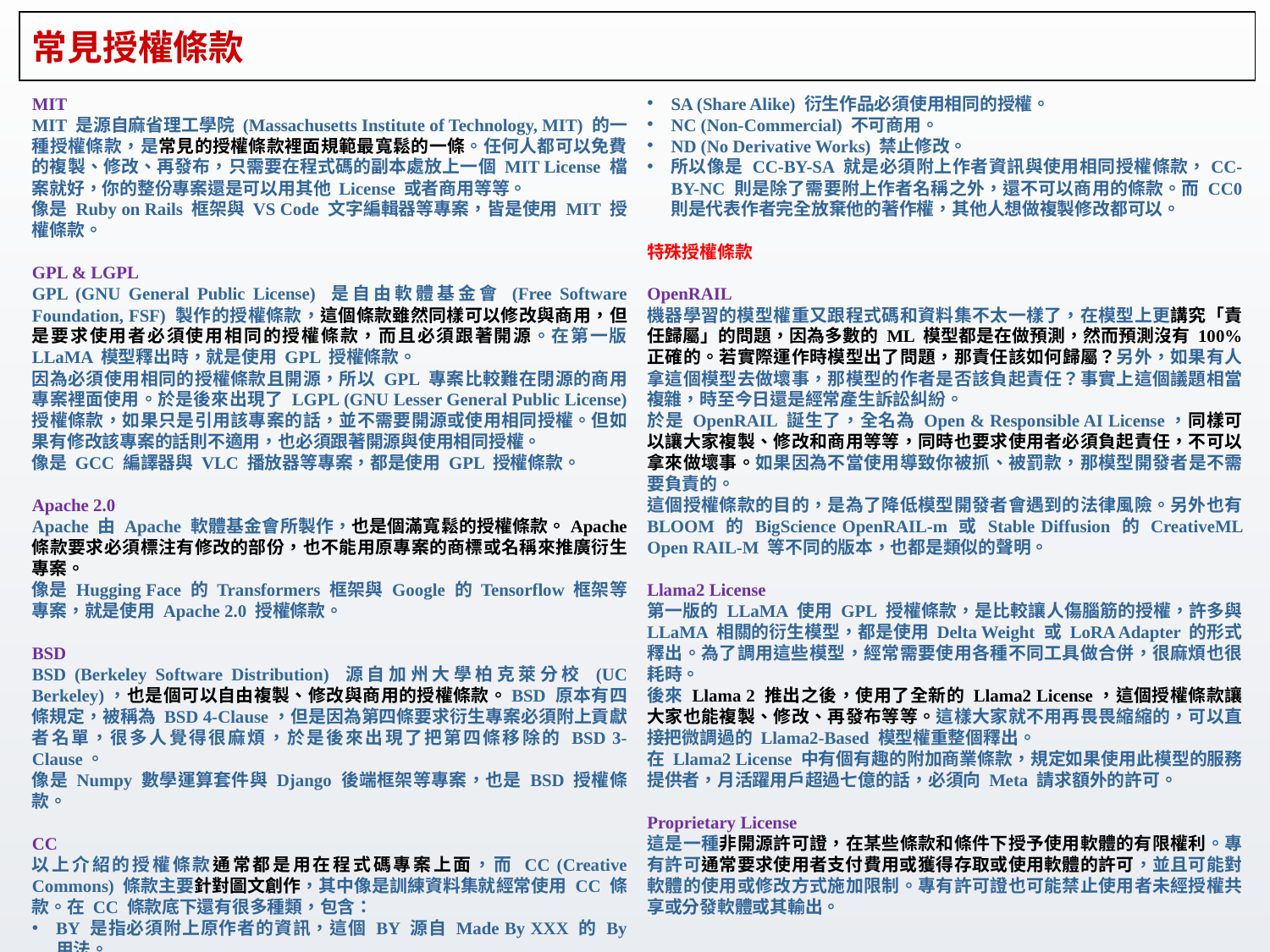

# 常見授權條款
MIT
MIT 是源自麻省理工學院 (Massachusetts Institute of Technology, MIT) 的一種授權條款，是常見的授權條款裡面規範最寬鬆的一條。任何人都可以免費的複製、修改、再發布，只需要在程式碼的副本處放上一個 MIT License 檔案就好，你的整份專案還是可以用其他 License 或者商用等等。
像是 Ruby on Rails 框架與 VS Code 文字編輯器等專案，皆是使用 MIT 授權條款。

GPL & LGPL
GPL (GNU General Public License) 是自由軟體基金會 (Free Software Foundation, FSF) 製作的授權條款，這個條款雖然同樣可以修改與商用，但是要求使用者必須使用相同的授權條款，而且必須跟著開源。在第一版 LLaMA 模型釋出時，就是使用 GPL 授權條款。
因為必須使用相同的授權條款且開源，所以 GPL 專案比較難在閉源的商用專案裡面使用。於是後來出現了 LGPL (GNU Lesser General Public License) 授權條款，如果只是引用該專案的話，並不需要開源或使用相同授權。但如果有修改該專案的話則不適用，也必須跟著開源與使用相同授權。
像是 GCC 編譯器與 VLC 播放器等專案，都是使用 GPL 授權條款。

Apache 2.0
Apache 由 Apache 軟體基金會所製作，也是個滿寬鬆的授權條款。Apache 條款要求必須標注有修改的部份，也不能用原專案的商標或名稱來推廣衍生專案。
像是 Hugging Face 的 Transformers 框架與 Google 的 Tensorflow 框架等專案，就是使用 Apache 2.0 授權條款。

BSD
BSD (Berkeley Software Distribution) 源自加州大學柏克萊分校 (UC Berkeley)，也是個可以自由複製、修改與商用的授權條款。BSD 原本有四條規定，被稱為 BSD 4-Clause，但是因為第四條要求衍生專案必須附上貢獻者名單，很多人覺得很麻煩，於是後來出現了把第四條移除的 BSD 3-Clause。
像是 Numpy 數學運算套件與 Django 後端框架等專案，也是 BSD 授權條款。

CC
以上介紹的授權條款通常都是用在程式碼專案上面，而 CC (Creative Commons) 條款主要針對圖文創作，其中像是訓練資料集就經常使用 CC 條款。在 CC 條款底下還有很多種類，包含：
BY 是指必須附上原作者的資訊，這個 BY 源自 Made By XXX 的 By 用法。
SA (Share Alike) 衍生作品必須使用相同的授權。
NC (Non-Commercial) 不可商用。
ND (No Derivative Works) 禁止修改。
所以像是 CC-BY-SA 就是必須附上作者資訊與使用相同授權條款，CC-BY-NC 則是除了需要附上作者名稱之外，還不可以商用的條款。而 CC0 則是代表作者完全放棄他的著作權，其他人想做複製修改都可以。

特殊授權條款

OpenRAIL
機器學習的模型權重又跟程式碼和資料集不太一樣了，在模型上更講究「責任歸屬」的問題，因為多數的 ML 模型都是在做預測，然而預測沒有 100% 正確的。若實際運作時模型出了問題，那責任該如何歸屬？另外，如果有人拿這個模型去做壞事，那模型的作者是否該負起責任？事實上這個議題相當複雜，時至今日還是經常產生訴訟糾紛。
於是 OpenRAIL 誕生了，全名為 Open & Responsible AI License，同樣可以讓大家複製、修改和商用等等，同時也要求使用者必須負起責任，不可以拿來做壞事。如果因為不當使用導致你被抓、被罰款，那模型開發者是不需要負責的。
這個授權條款的目的，是為了降低模型開發者會遇到的法律風險。另外也有 BLOOM 的 BigScience OpenRAIL-m 或 Stable Diffusion 的 CreativeML Open RAIL-M 等不同的版本，也都是類似的聲明。

Llama2 License
第一版的 LLaMA 使用 GPL 授權條款，是比較讓人傷腦筋的授權，許多與 LLaMA 相關的衍生模型，都是使用 Delta Weight 或 LoRA Adapter 的形式釋出。為了調用這些模型，經常需要使用各種不同工具做合併，很麻煩也很耗時。
後來 Llama 2 推出之後，使用了全新的 Llama2 License，這個授權條款讓大家也能複製、修改、再發布等等。這樣大家就不用再畏畏縮縮的，可以直接把微調過的 Llama2-Based 模型權重整個釋出。
在 Llama2 License 中有個有趣的附加商業條款，規定如果使用此模型的服務提供者，月活躍用戶超過七億的話，必須向 Meta 請求額外的許可。

Proprietary License
這是一種非開源許可證，在某些條款和條件下授予使用軟體的有限權利。專有許可通常要求使用者支付費用或獲得存取或使用軟體的許可，並且可能對軟體的使用或修改方式施加限制。專有許可證也可能禁止使用者未經授權共享或分發軟體或其輸出。